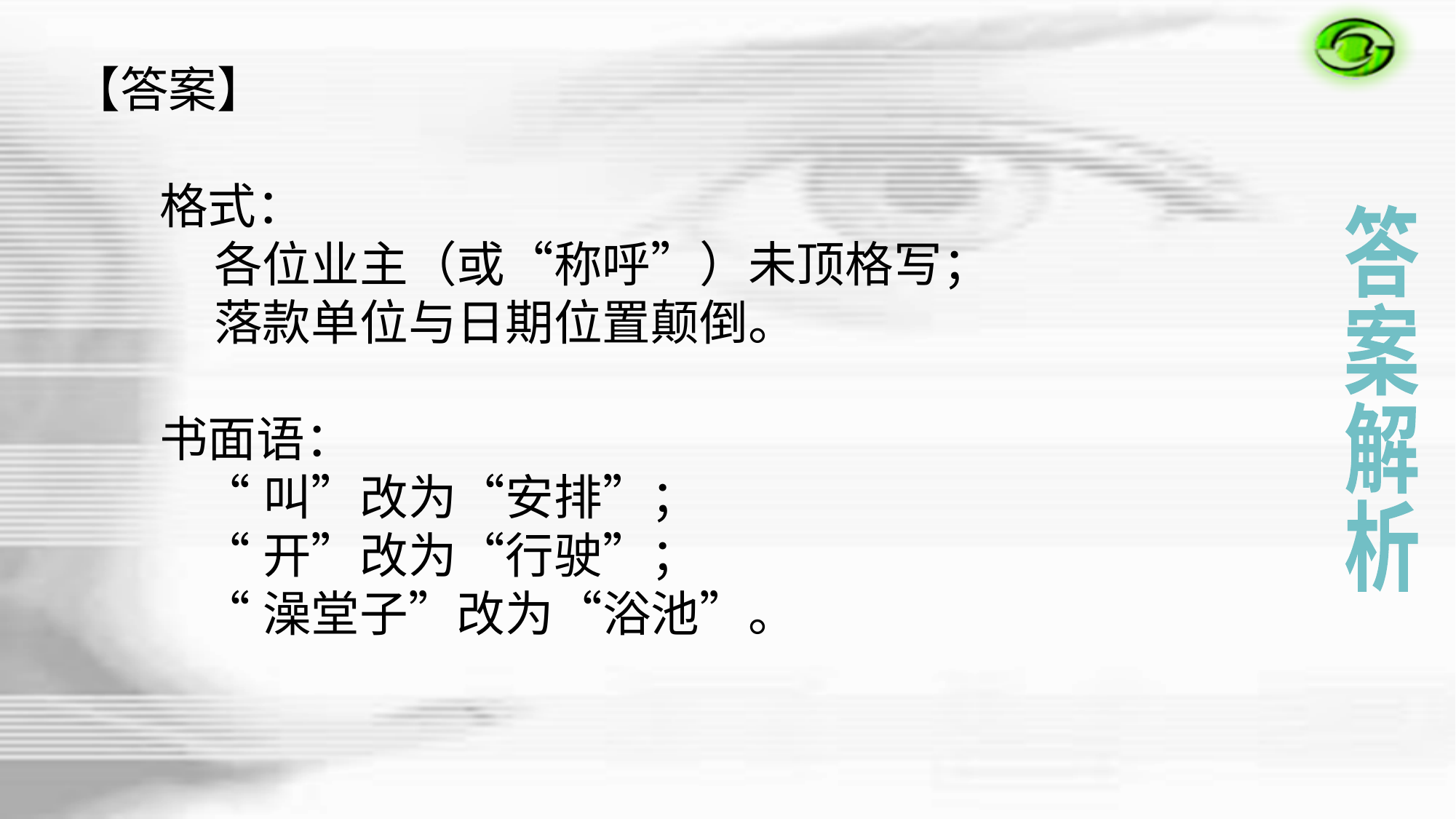

【答案】

       格式：
            各位业主（或“称呼”）未顶格写；
            落款单位与日期位置颠倒。

       书面语：
            “叫”改为“安排”；
            “开”改为“行驶”；
            “澡堂子”改为“浴池”。
答
案
解
析